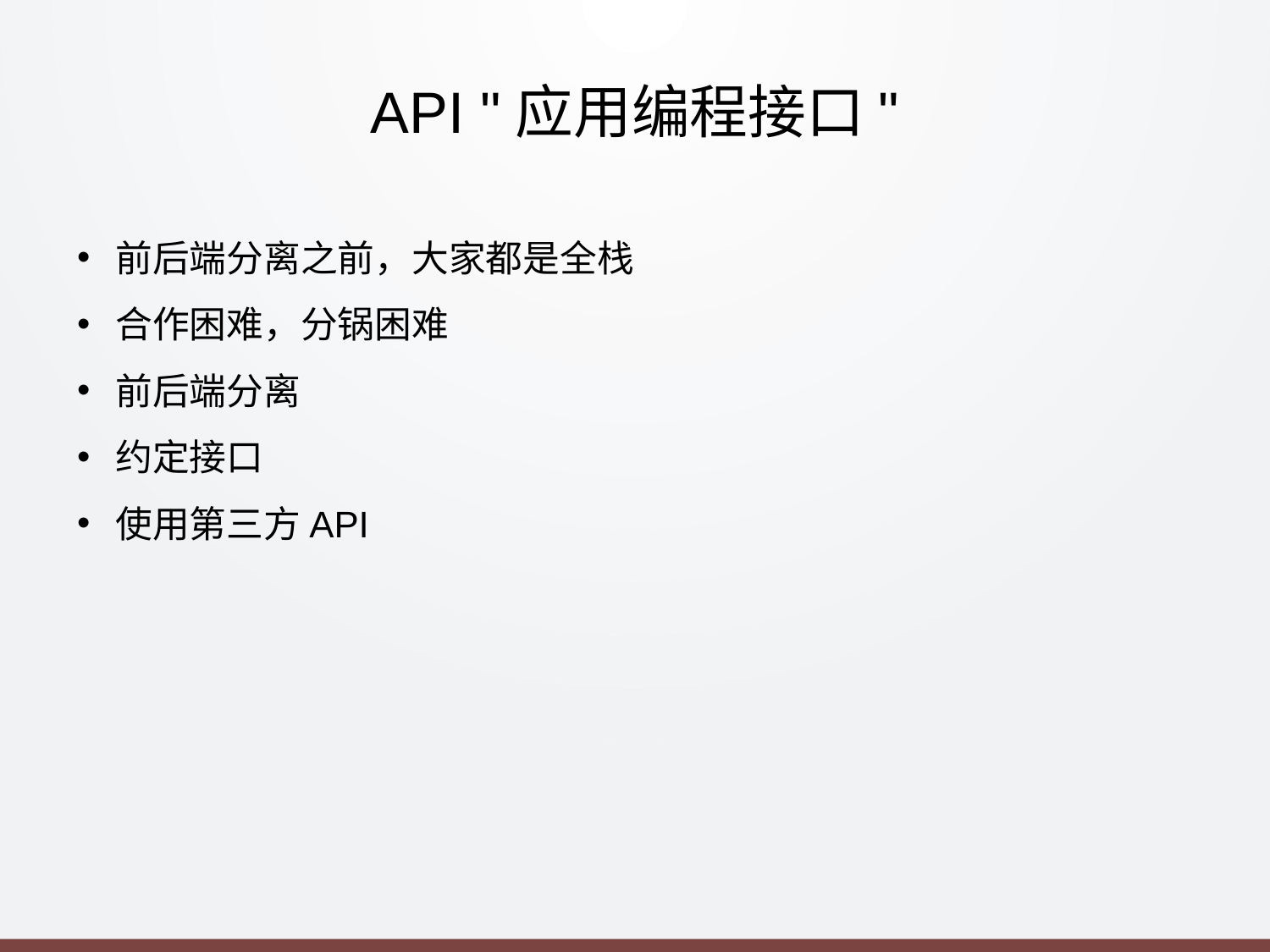

# API "应用编程接口"
前后端分离之前，大家都是全栈
合作困难，分锅困难
前后端分离
约定接口
使用第三方API